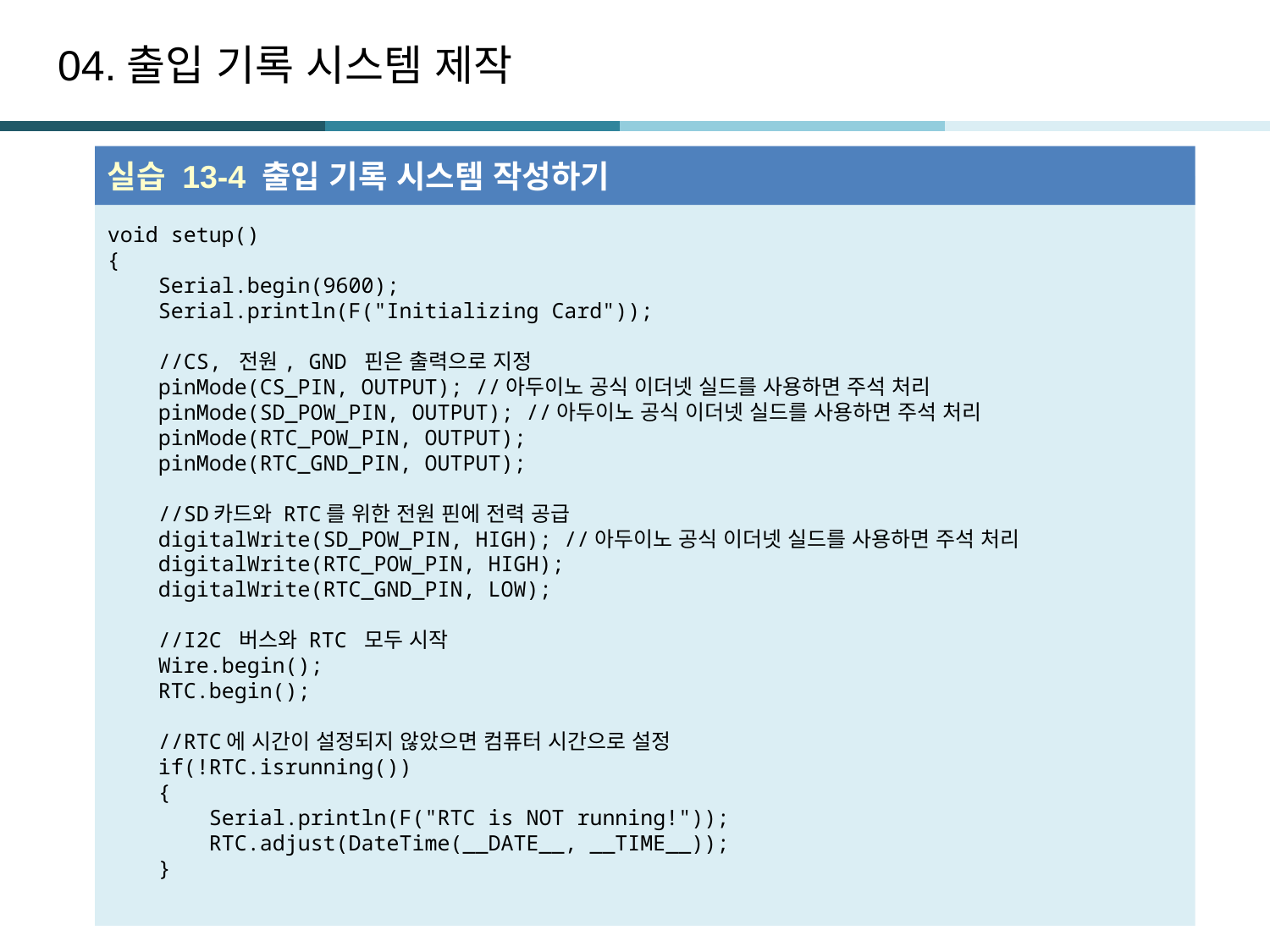

# 04.출입 기록 시스템 제작
실습 13-4 출입 기록 시스템 작성하기
void setup()
{
    Serial.begin(9600);
    Serial.println(F("Initializing Card"));

    //CS, 전원, GND 핀은 출력으로 지정
    pinMode(CS_PIN, OUTPUT); //아두이노 공식 이더넷 실드를 사용하면 주석 처리
    pinMode(SD_POW_PIN, OUTPUT); //아두이노 공식 이더넷 실드를 사용하면 주석 처리
    pinMode(RTC_POW_PIN, OUTPUT);
    pinMode(RTC_GND_PIN, OUTPUT);

    //SD카드와 RTC를 위한 전원 핀에 전력 공급
    digitalWrite(SD_POW_PIN, HIGH); //아두이노 공식 이더넷 실드를 사용하면 주석 처리
    digitalWrite(RTC_POW_PIN, HIGH);
    digitalWrite(RTC_GND_PIN, LOW);

    //I2C 버스와 RTC 모두 시작
    Wire.begin();
    RTC.begin();

    //RTC에 시간이 설정되지 않았으면 컴퓨터 시간으로 설정
    if(!RTC.isrunning())
    {
        Serial.println(F("RTC is NOT running!"));
        RTC.adjust(DateTime(__DATE__, __TIME__));
    }